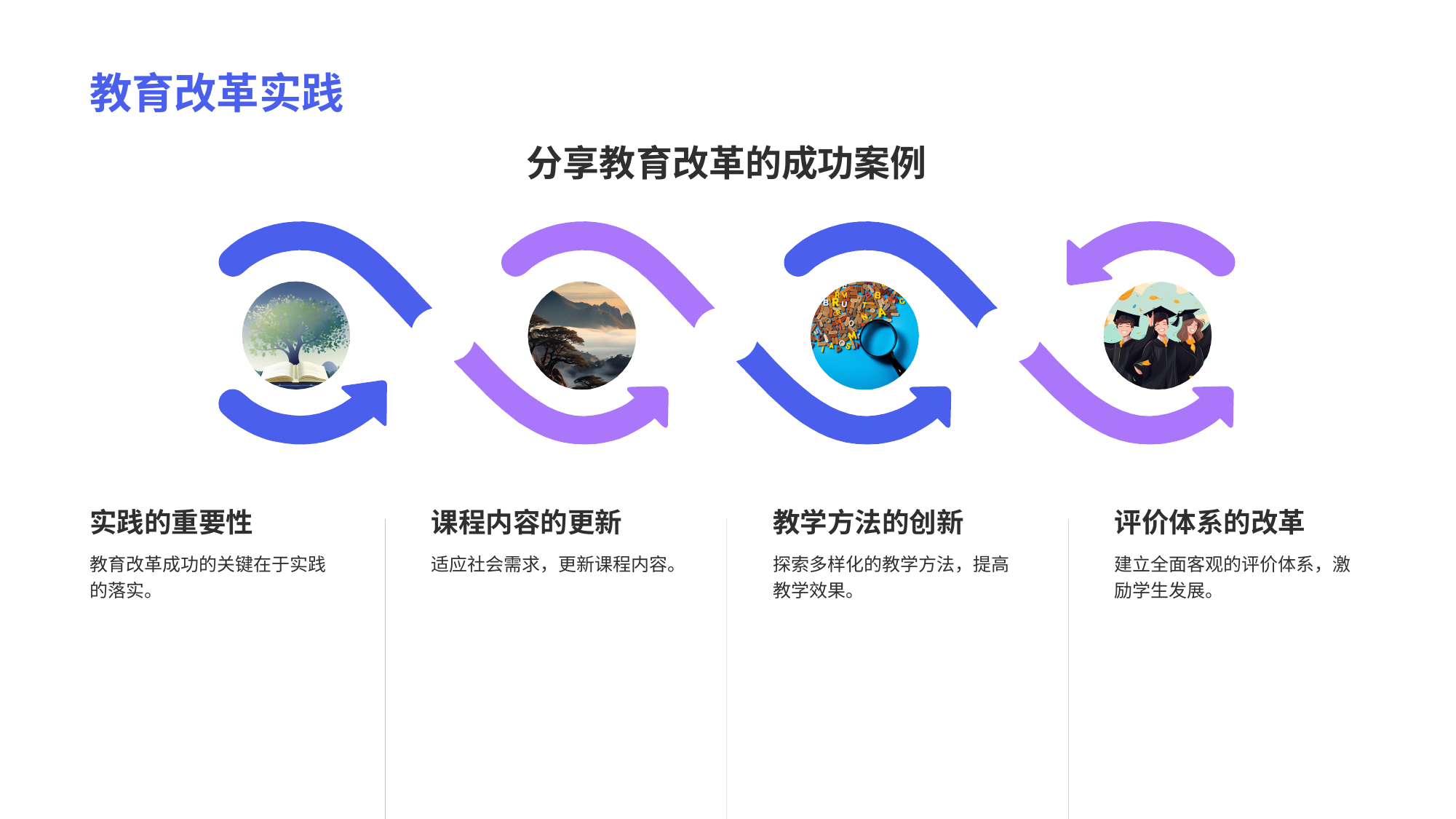

# 教育改革实践
分享教育改革的成功案例

实践的重要性
教育改革成功的关键在于实践的落实。

课程内容的更新
适应社会需求，更新课程内容。

教学方法的创新
探索多样化的教学方法，提高教学效果。

评价体系的改革
建立全面客观的评价体系，激励学生发展。